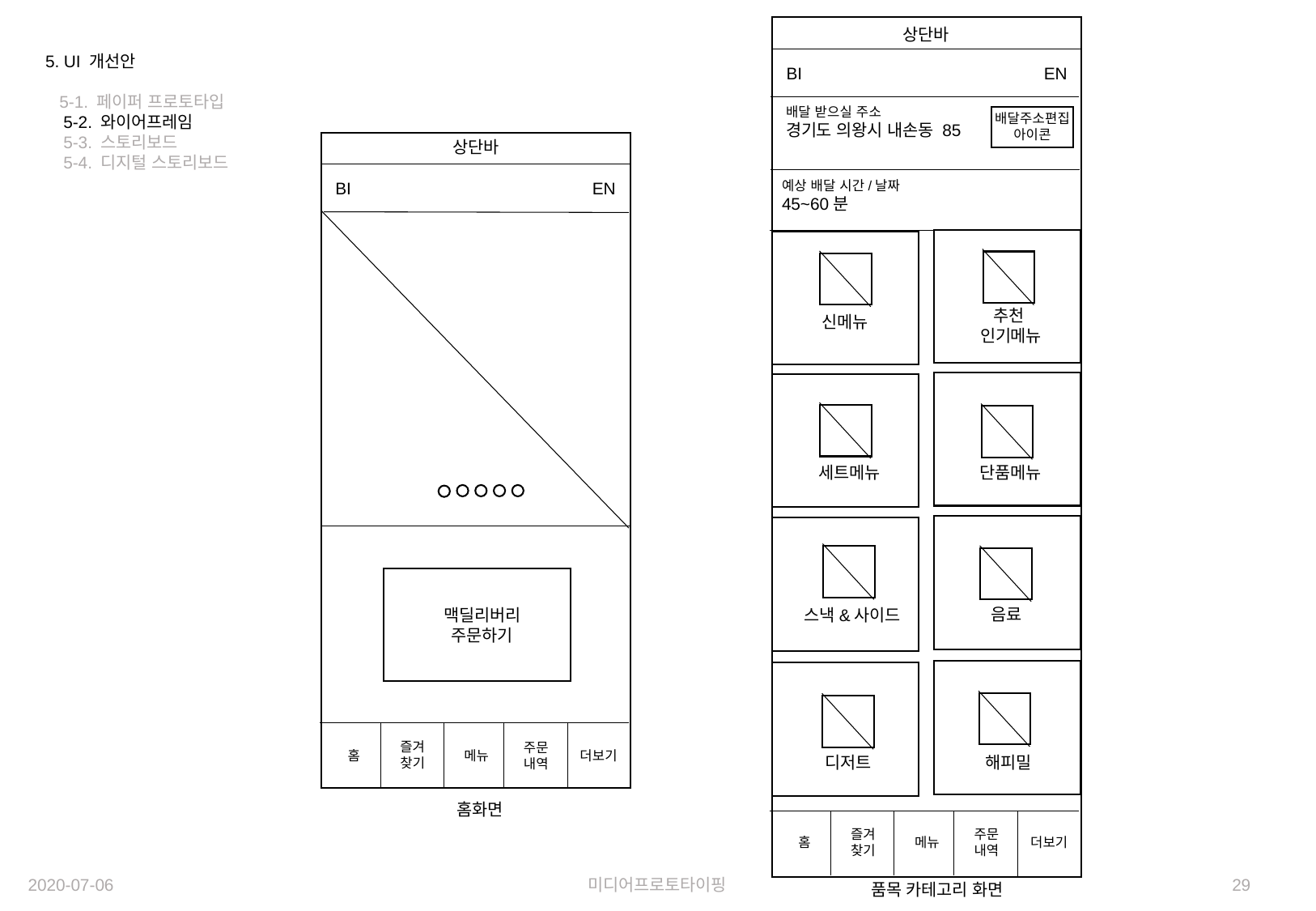

상단바
5. UI 개선안
   5-1. 페이퍼 프로토타입
   5-2. 와이어프레임
   5-3. 스토리보드
   5-4. 디지털 스토리보드
BI
EN
배달 받으실 주소
경기도 의왕시 내손동 85
배달주소편집
아이콘

상단바

예상 배달 시간/날짜
45~60분
EN
BI

추천
인기메뉴
신메뉴

단품메뉴
세트메뉴

음료
맥딜리버리
주문하기
스낵&사이드

즐겨
찾기
주문
내역
메뉴
더보기
홈
해피밀
디저트
홈화면
즐겨
찾기
주문
내역
메뉴
더보기
홈
품목 카테고리 화면